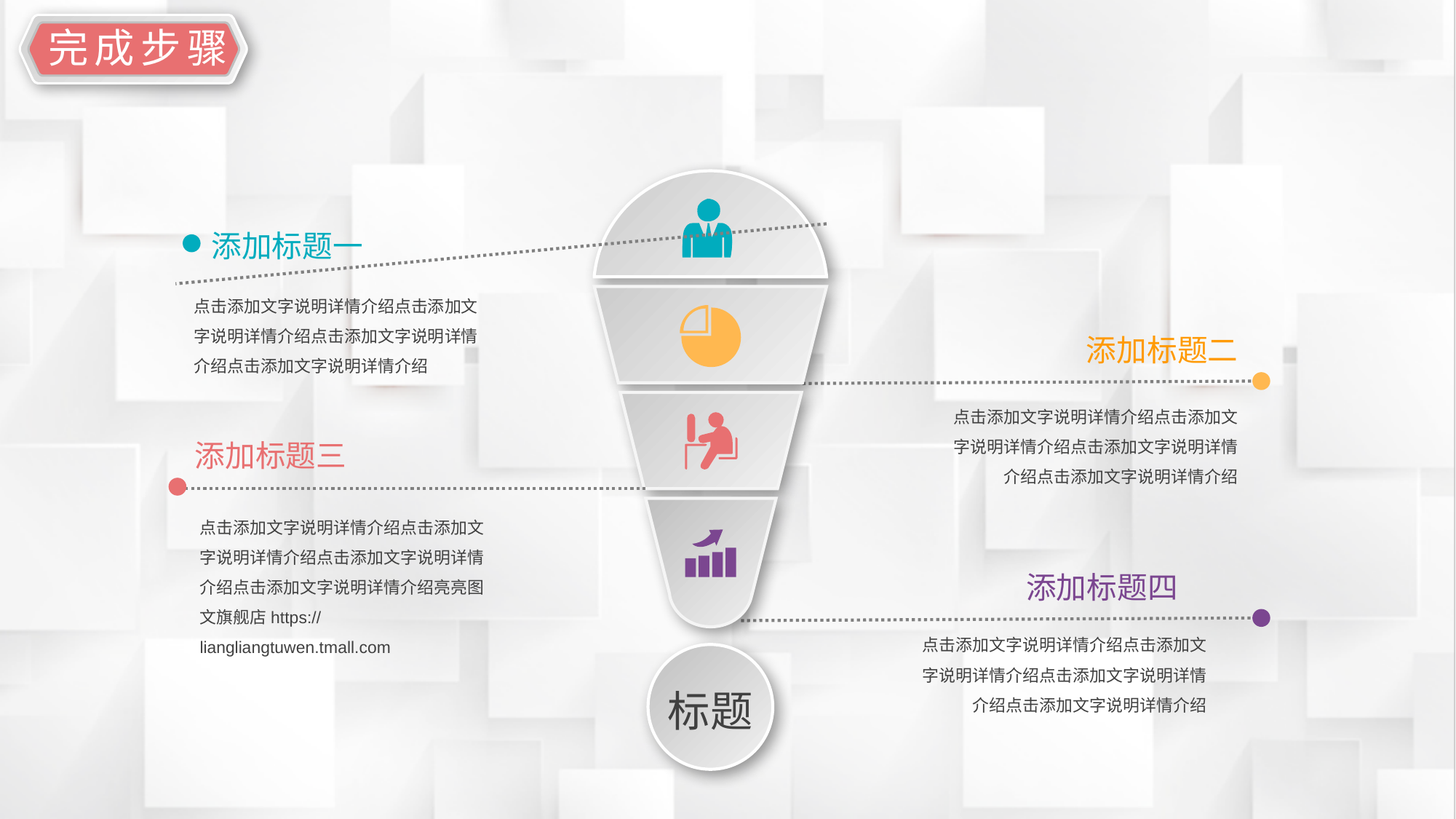

延迟符

完成步骤

添加标题一

点击添加文字说明详情介绍点击添加文字说明详情介绍点击添加文字说明详情介绍点击添加文字说明详情介绍

添加标题二

点击添加文字说明详情介绍点击添加文字说明详情介绍点击添加文字说明详情介绍点击添加文字说明详情介绍

添加标题三

点击添加文字说明详情介绍点击添加文字说明详情介绍点击添加文字说明详情介绍点击添加文字说明详情介绍亮亮图文旗舰店https://liangliangtuwen.tmall.com

添加标题四

点击添加文字说明详情介绍点击添加文字说明详情介绍点击添加文字说明详情介绍点击添加文字说明详情介绍

标题